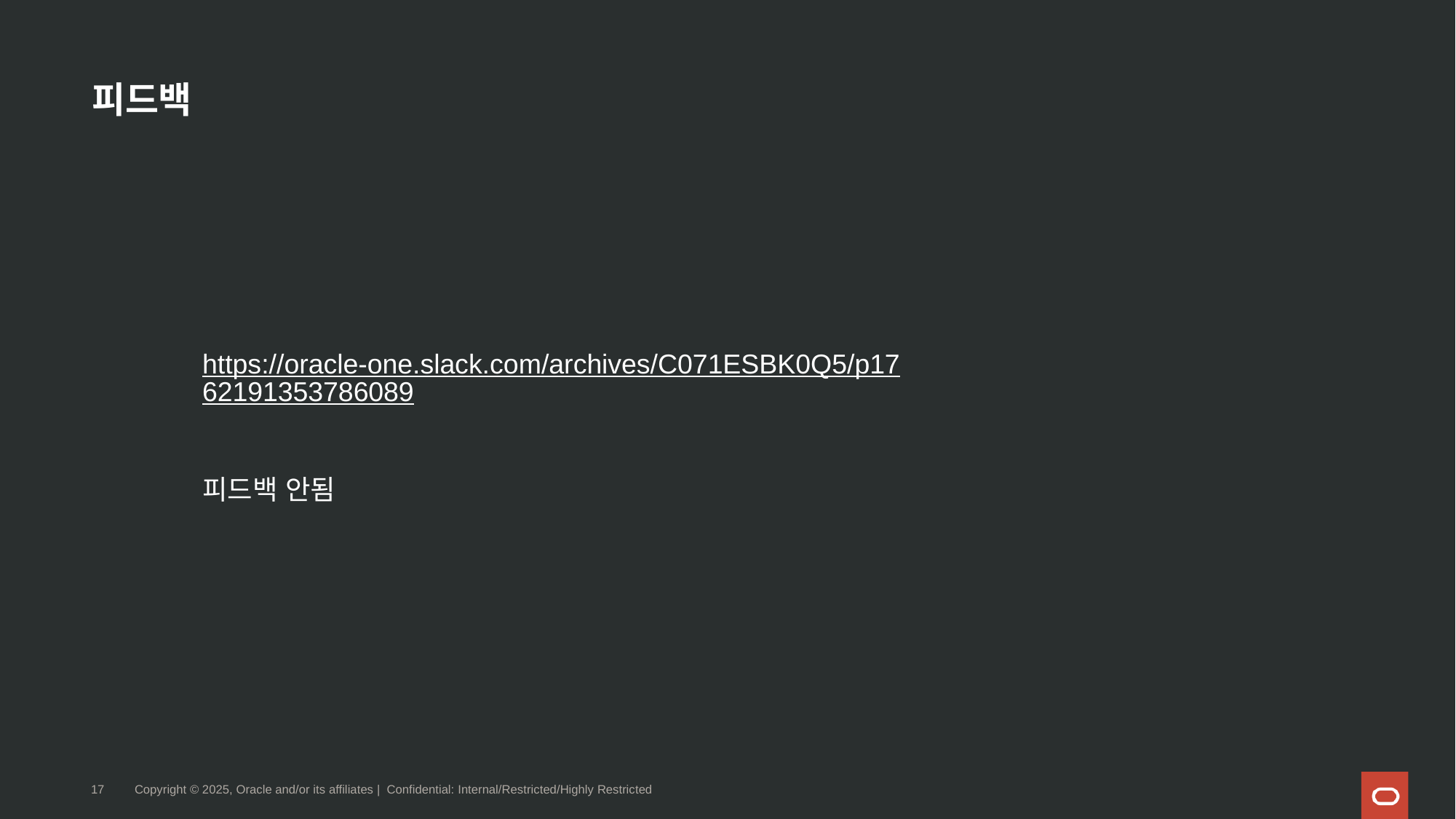

# 피드백

https://oracle-one.slack.com/archives/C071ESBK0Q5/p1762191353786089

피드백 안됨
17
Copyright © 2025, Oracle and/or its affiliates |  Confidential: Internal/Restricted/Highly Restricted